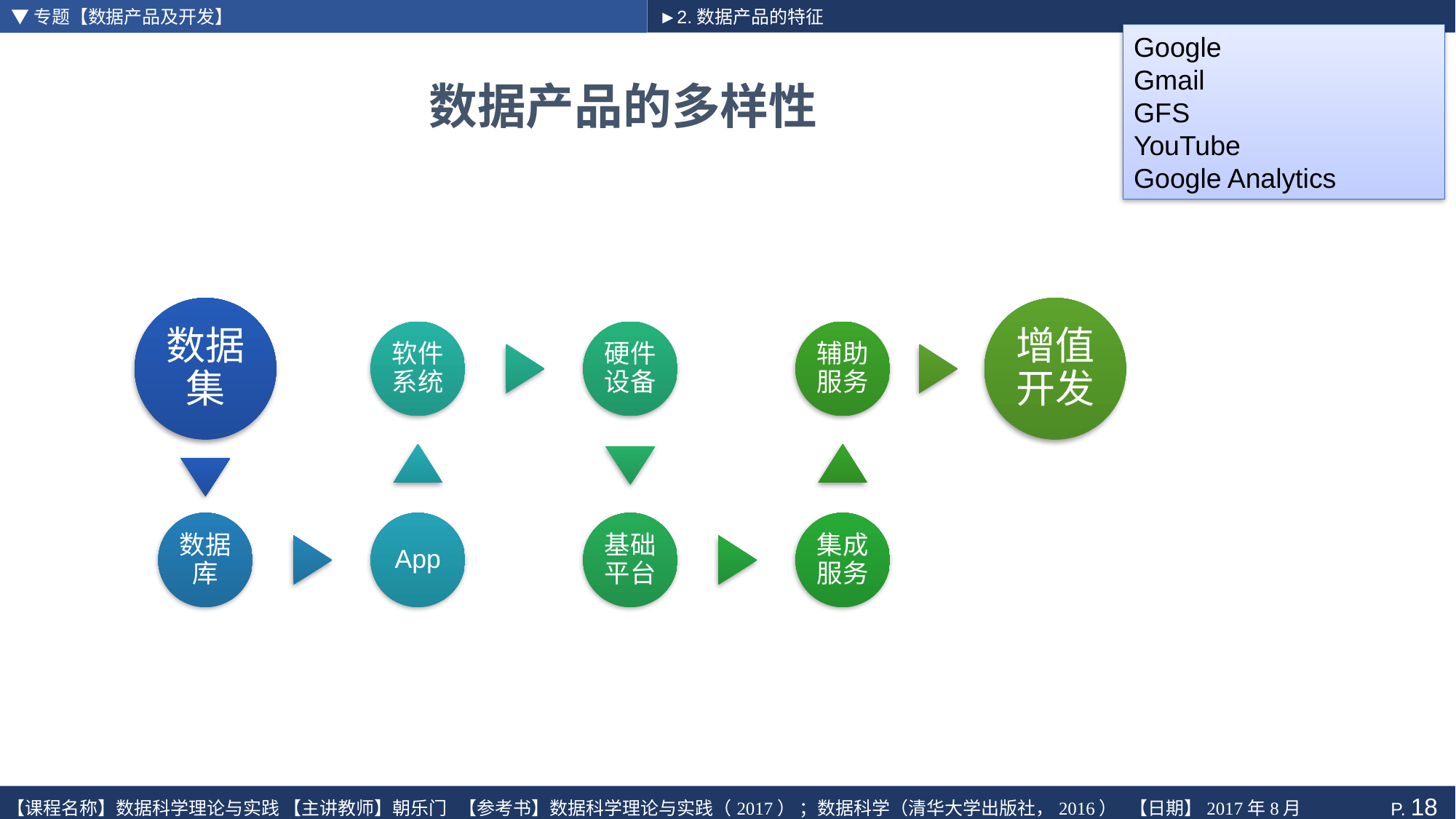

▼专题【数据产品及开发】

►2.数据产品的特征

Google
Gmail
GFS
YouTube
Google Analytics
# 数据产品的多样性
数据集
数据库
App
软件系统
硬件设备
基础平台
集成服务
辅助服务
增值开发